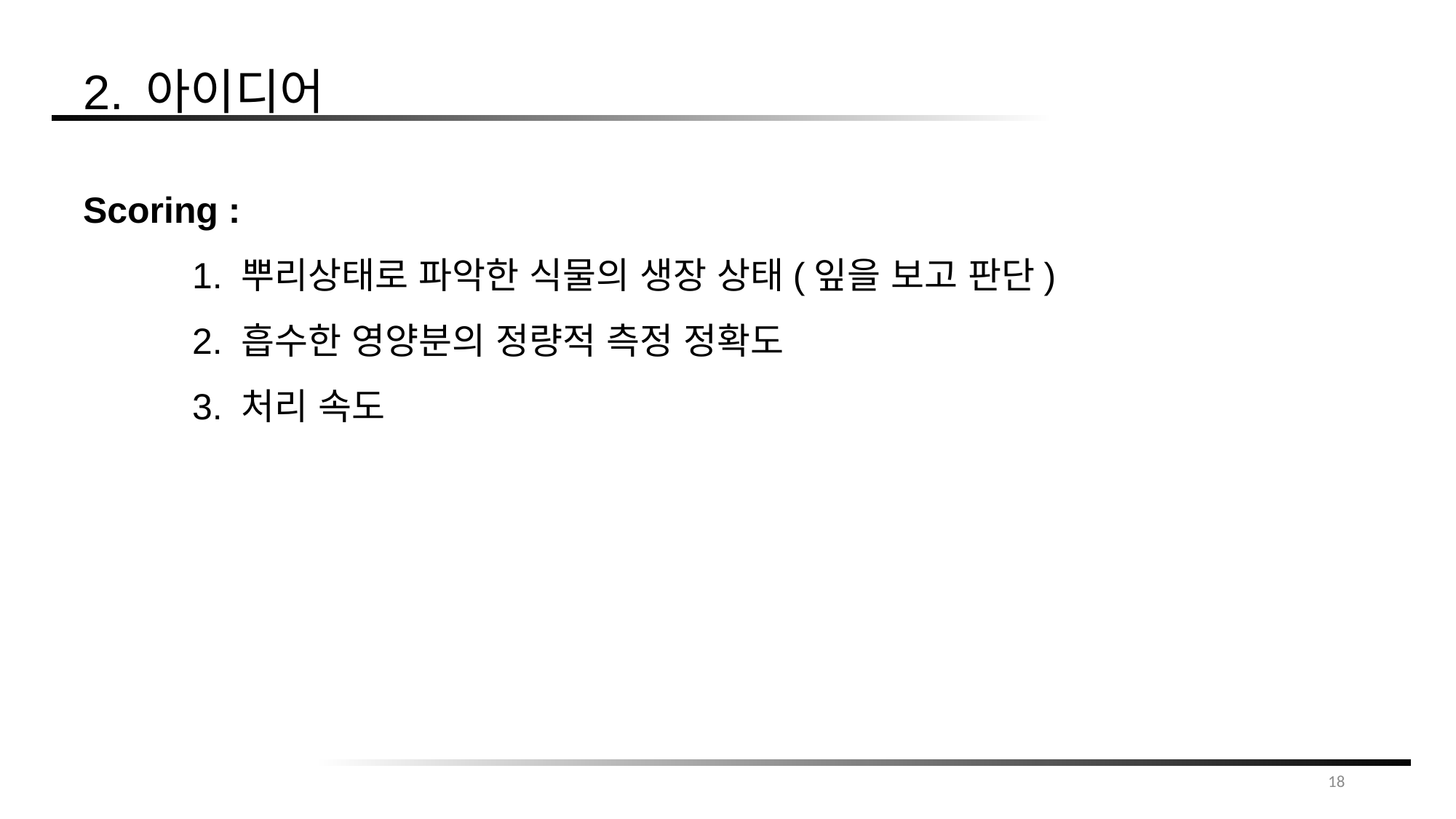

2. 아이디어
Scoring :
	1. 뿌리상태로 파악한 식물의 생장 상태(잎을 보고 판단)
	2. 흡수한 영양분의 정량적 측정 정확도
	3. 처리 속도
18